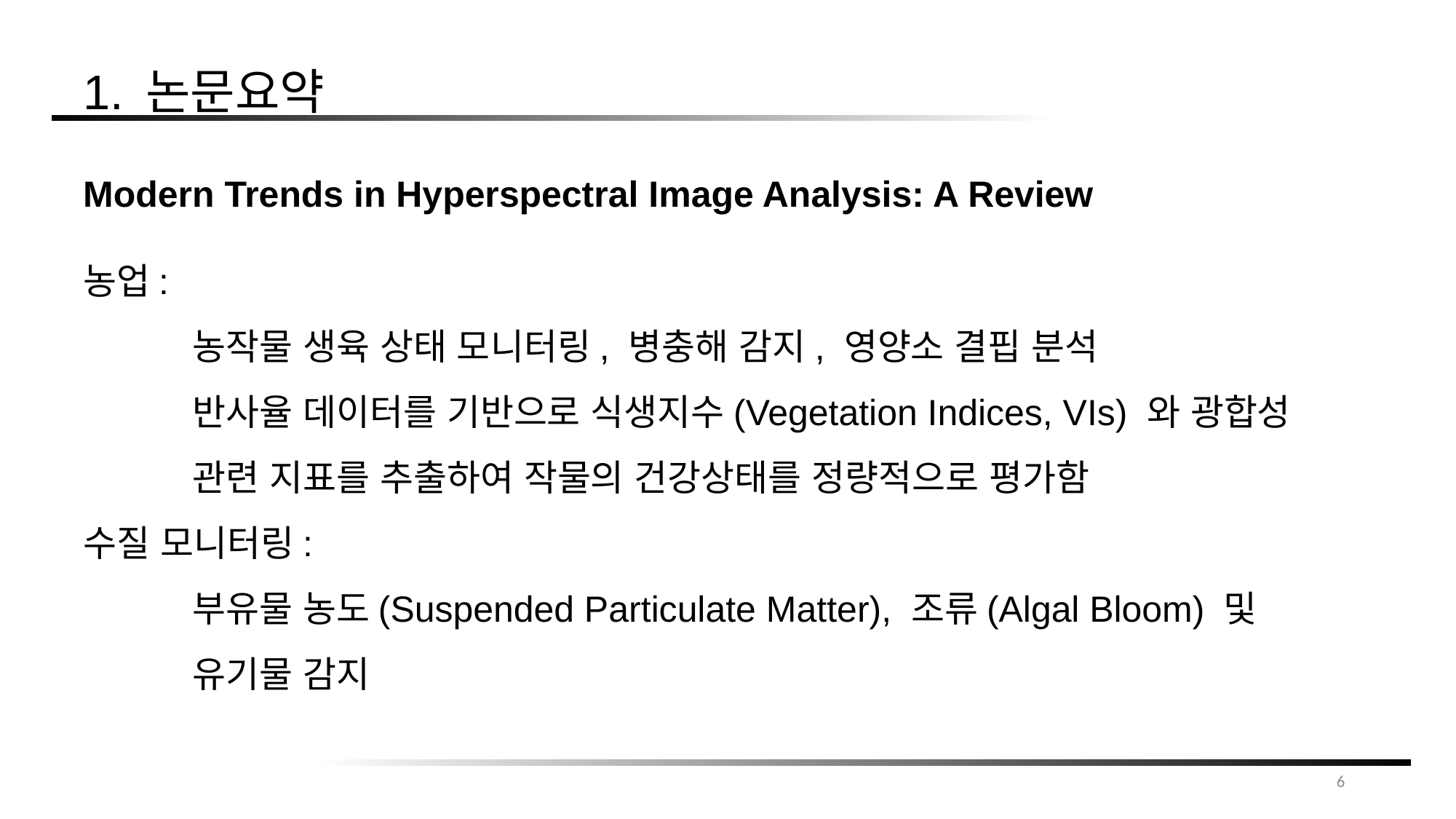

1. 논문요약
Modern Trends in Hyperspectral Image Analysis: A Review
농업:
	농작물 생육 상태 모니터링, 병충해 감지, 영양소 결핍 분석
	반사율 데이터를 기반으로 식생지수(Vegetation Indices, VIs) 와 광합성
	관련 지표를 추출하여 작물의 건강상태를 정량적으로 평가함
수질 모니터링:
	부유물 농도(Suspended Particulate Matter), 조류(Algal Bloom) 및
	유기물 감지

6